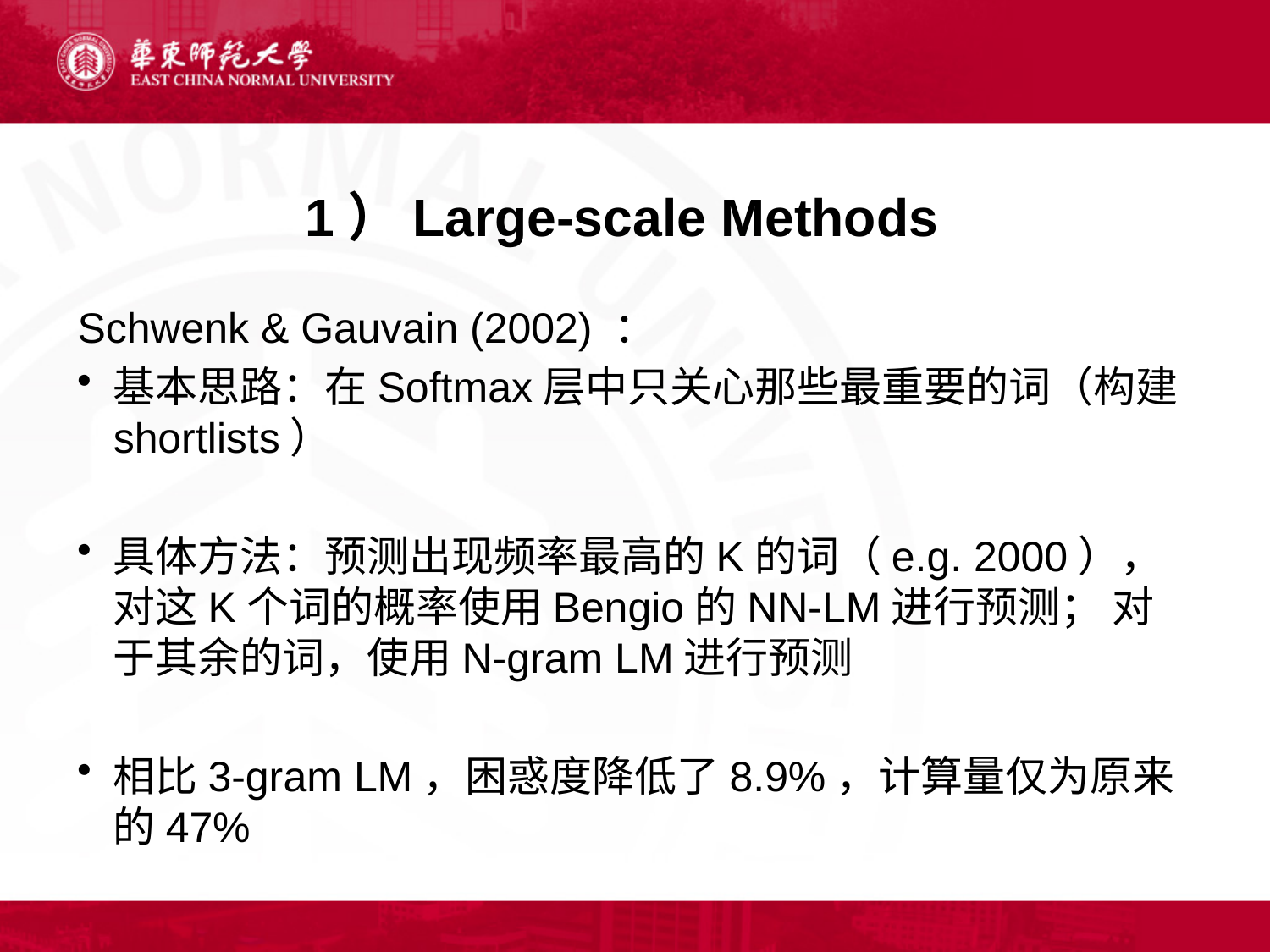

# 1）Large-scale Methods
Schwenk & Gauvain (2002) ：
基本思路：在Softmax层中只关心那些最重要的词（构建shortlists）

具体方法：预测出现频率最高的K的词（e.g. 2000），对这K个词的概率使用Bengio的NN-LM进行预测； 对于其余的词，使用N-gram LM进行预测

相比3-gram LM，困惑度降低了8.9%，计算量仅为原来的47%